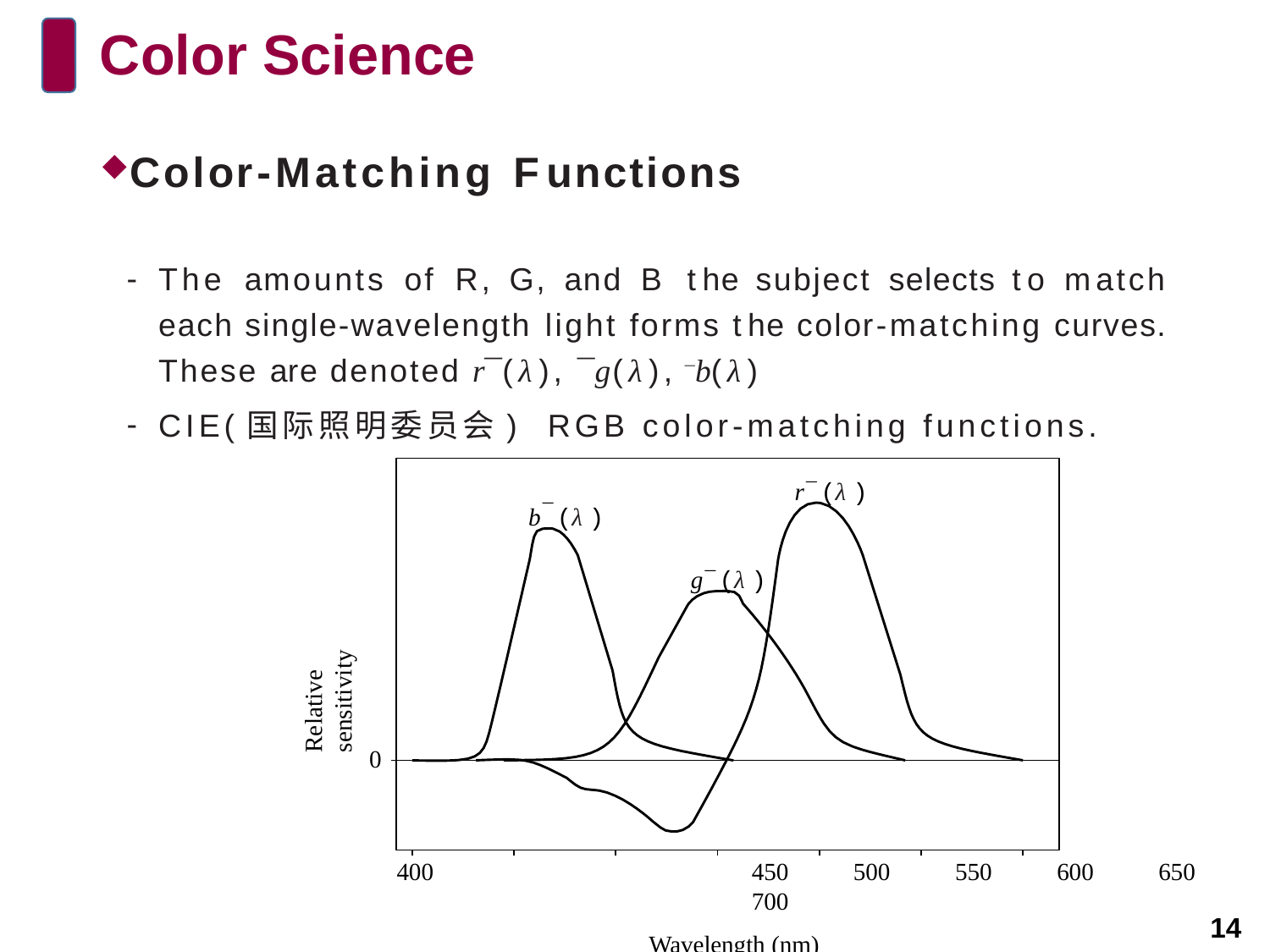

# Color Science
Color-Matching Functions

The amounts of R, G, and B the subject selects to match each single-wavelength light forms the color-matching curves. These are denoted r¯(λ), ¯g(λ), ¯b(λ)
CIE(国际照明委员会)  RGB color-matching functions.

r¯ (λ)
b¯ (λ)

g¯ (λ)
Relative sensitivity

0

400	450	500	550	600	650	700

Wavelength (nm)

14